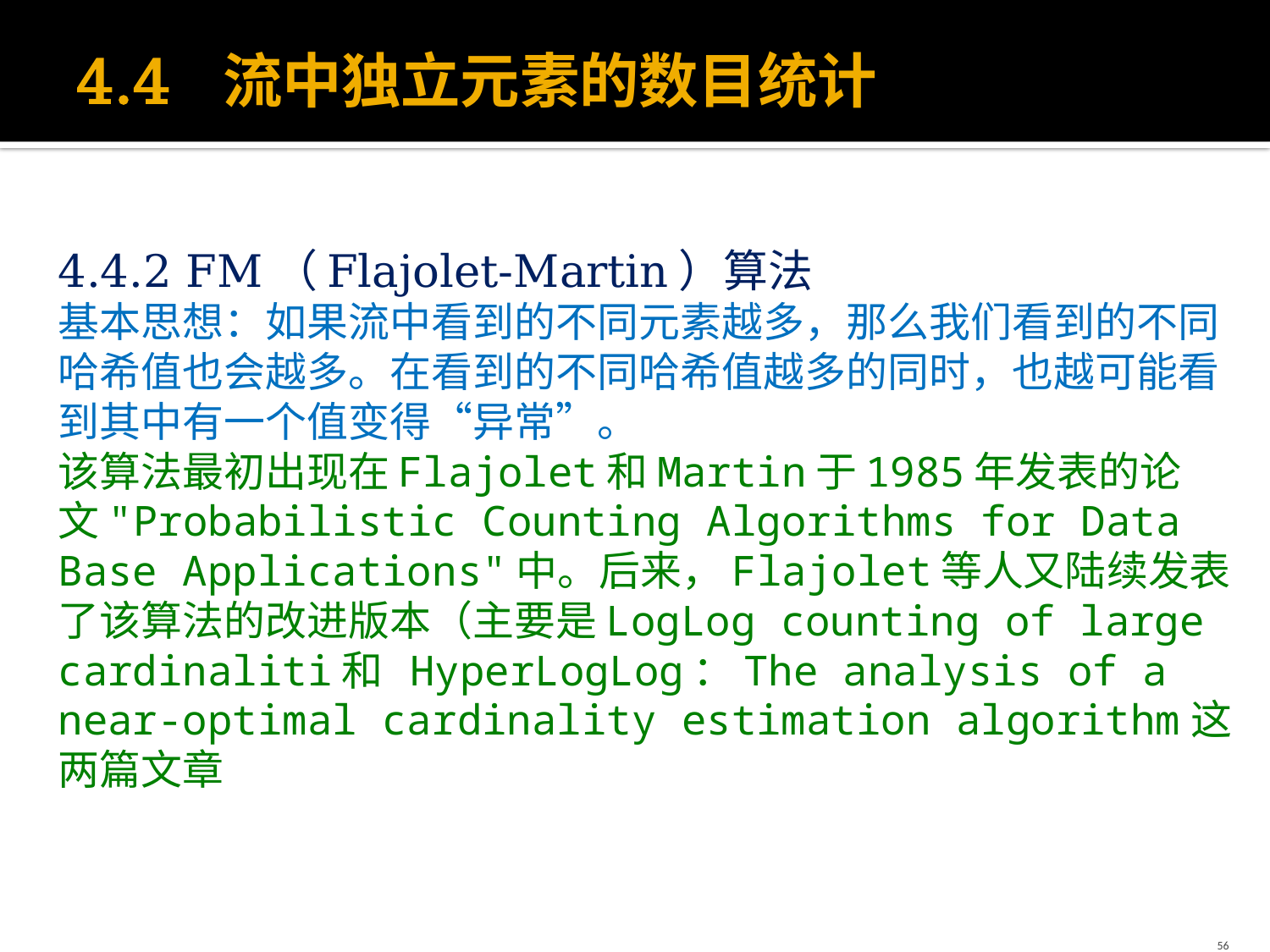

# 4.4  流中独立元素的数目统计
4.4.2 FM（Flajolet-Martin）算法
基本思想：如果流中看到的不同元素越多，那么我们看到的不同哈希值也会越多。在看到的不同哈希值越多的同时，也越可能看到其中有一个值变得“异常”。
该算法最初出现在Flajolet和Martin于1985年发表的论文"Probabilistic Counting Algorithms for Data Base Applications"中。后来，Flajolet等人又陆续发表了该算法的改进版本（主要是LogLog counting of large cardinaliti和  HyperLogLog：The analysis of a near-optimal cardinality estimation algorithm这两篇文章

56